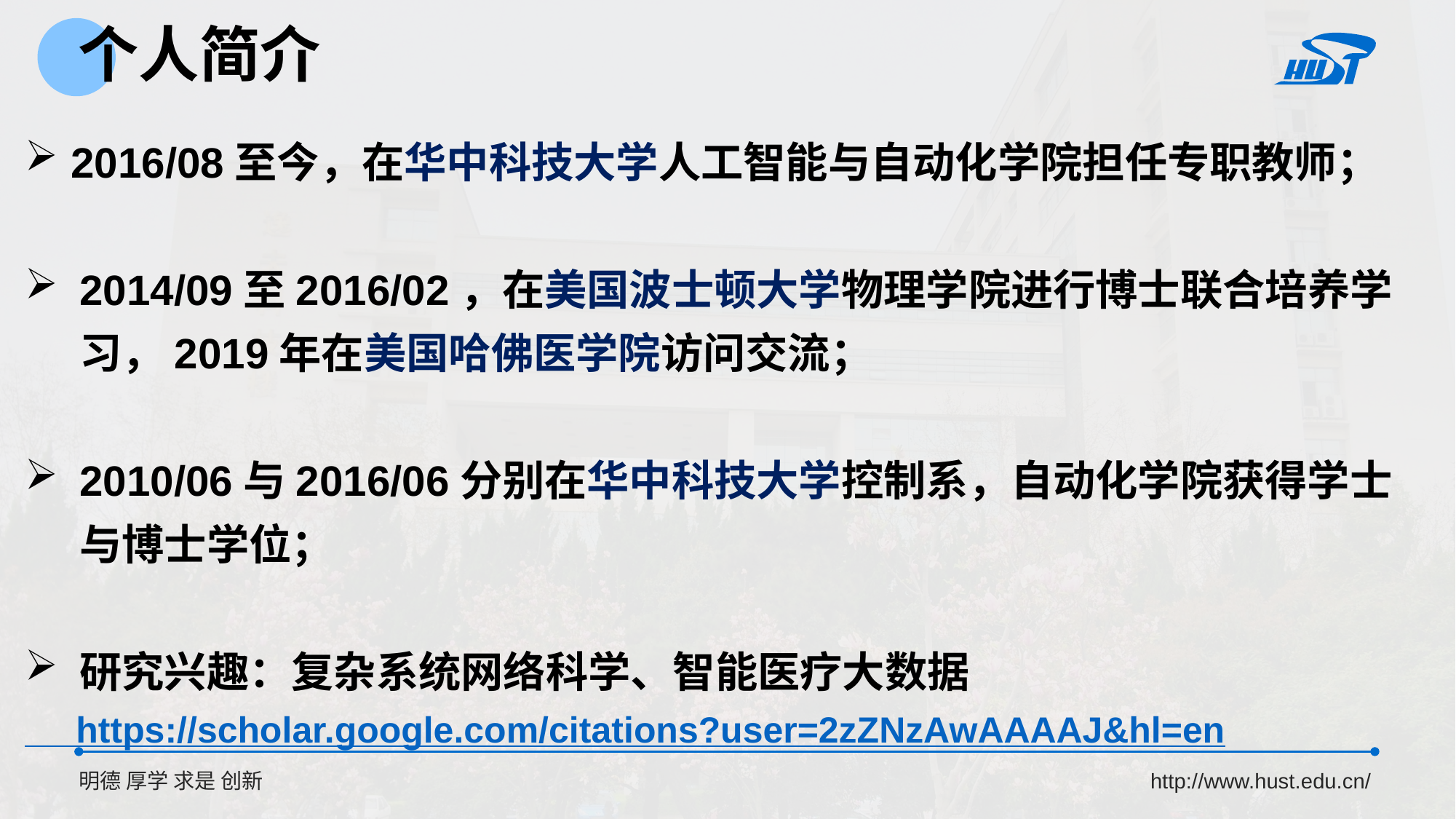

个人简介
 2016/08至今，在华中科技大学人工智能与自动化学院担任专职教师；

2014/09至2016/02，在美国波士顿大学物理学院进行博士联合培养学习，2019年在美国哈佛医学院访问交流；

2010/06与2016/06分别在华中科技大学控制系，自动化学院获得学士与博士学位；

研究兴趣：复杂系统网络科学、智能医疗大数据
     https://scholar.google.com/citations?user=2zZNzAwAAAAJ&hl=en